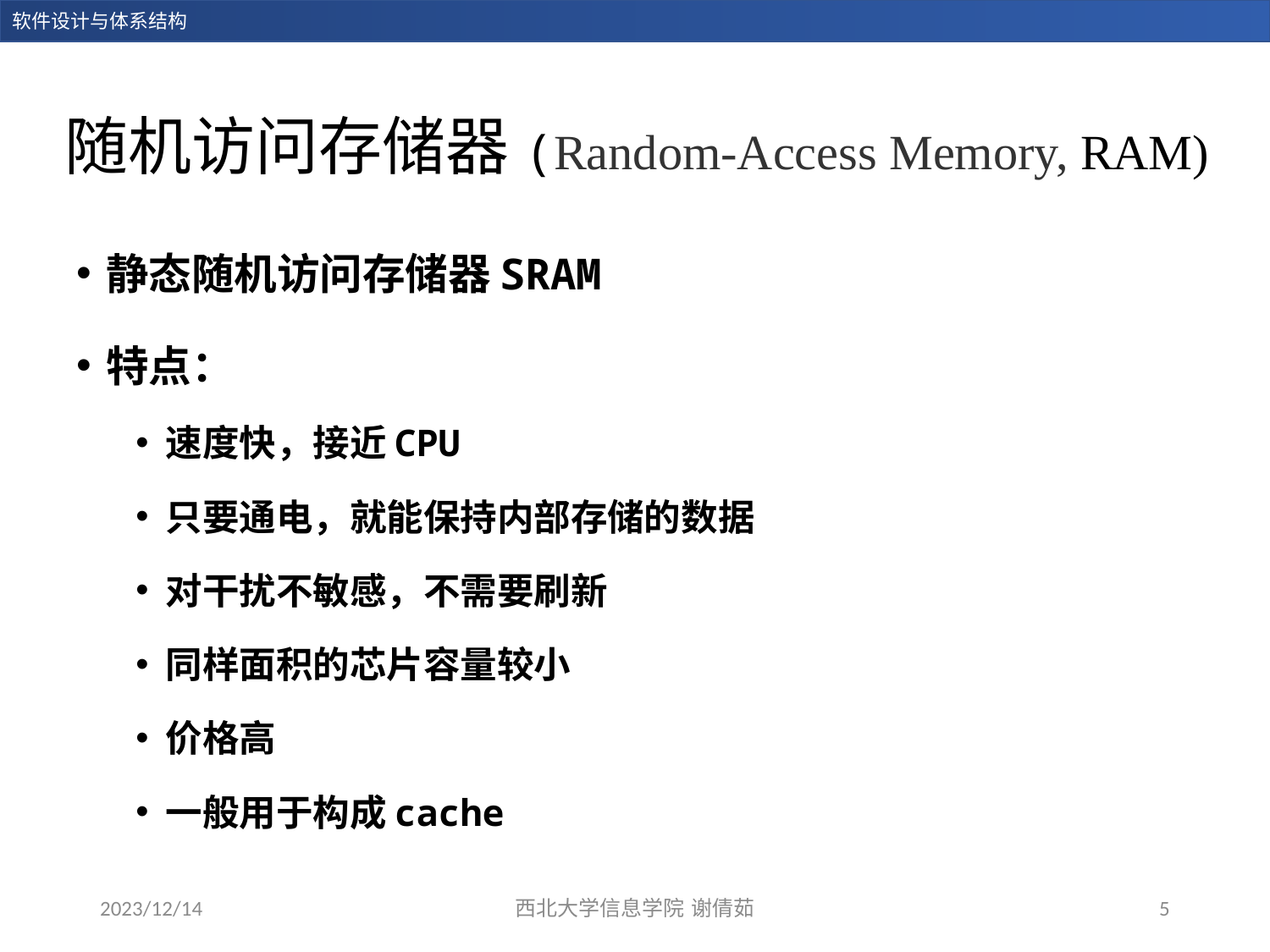

# 随机访问存储器(Random-Access Memory, RAM)
静态随机访问存储器SRAM
特点：
速度快，接近CPU
只要通电，就能保持内部存储的数据
对干扰不敏感，不需要刷新
同样面积的芯片容量较小
价格高
一般用于构成cache

2023/12/14
西北大学信息学院 谢倩茹
5